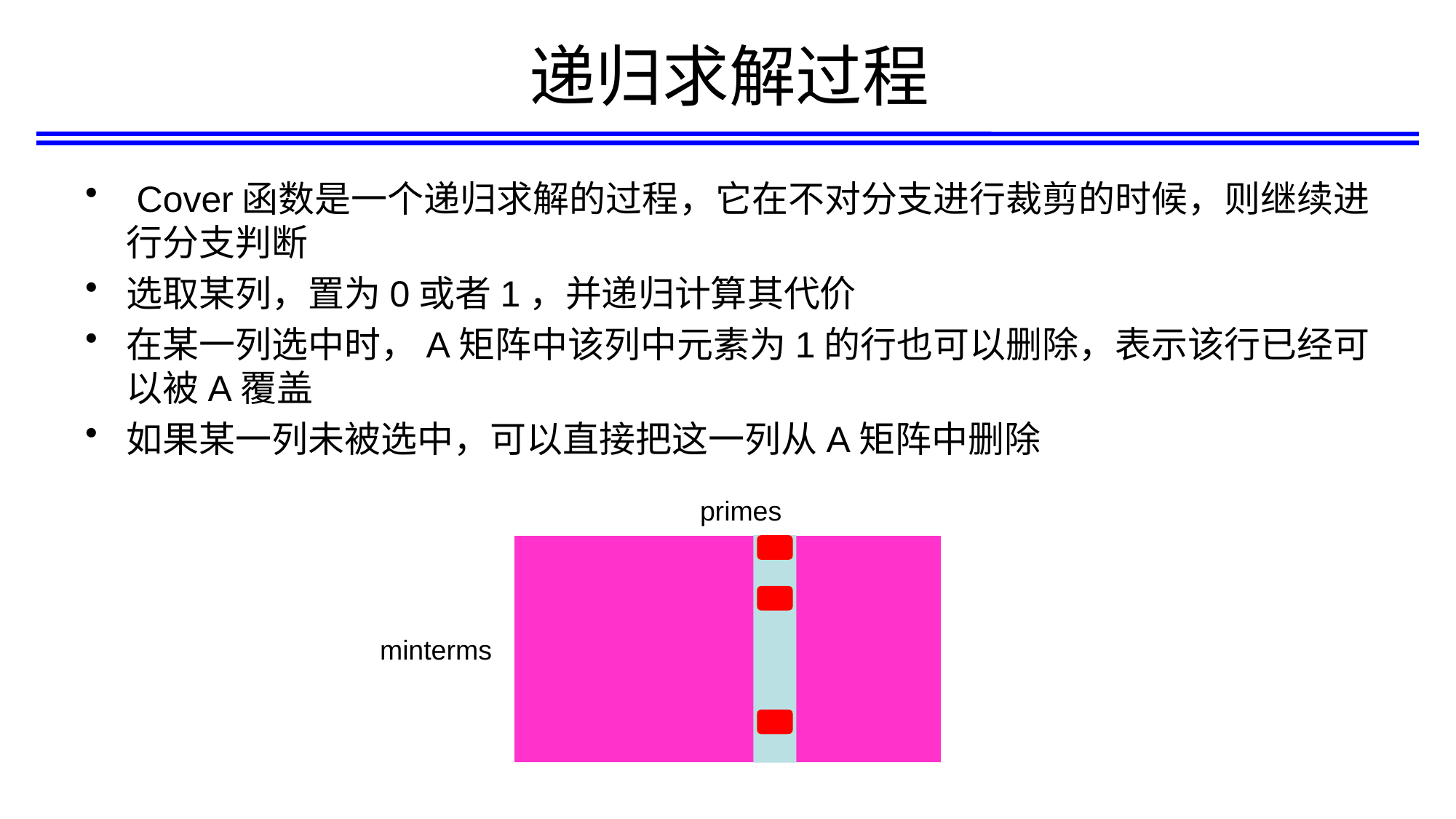

# 递归求解过程
 Cover函数是一个递归求解的过程，它在不对分支进行裁剪的时候，则继续进行分支判断
选取某列，置为0或者1，并递归计算其代价
在某一列选中时，A矩阵中该列中元素为1的行也可以删除，表示该行已经可以被A覆盖
如果某一列未被选中，可以直接把这一列从A矩阵中删除
primes

minterms